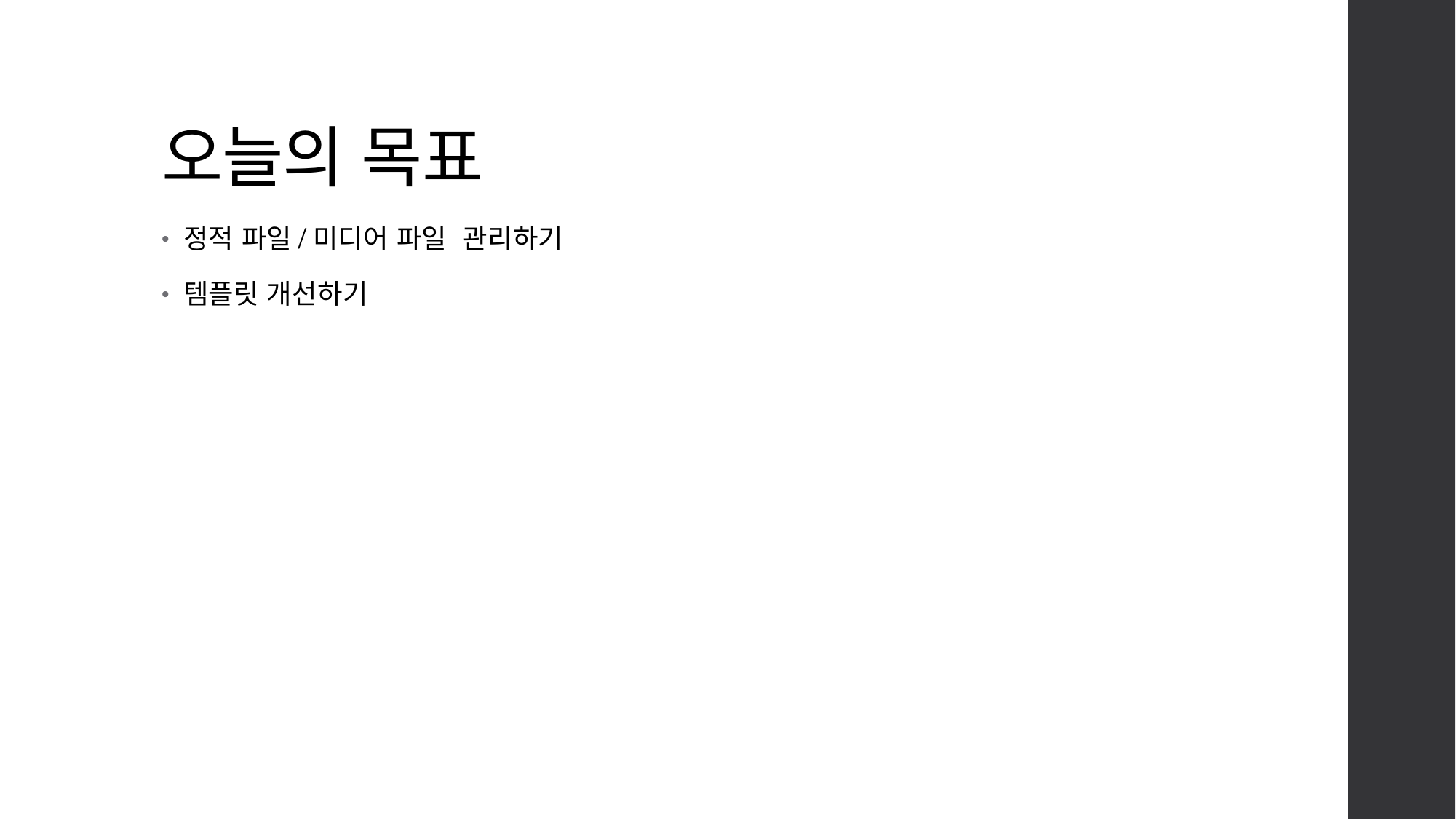

# 오늘의 목표
정적 파일/미디어 파일  관리하기
템플릿 개선하기